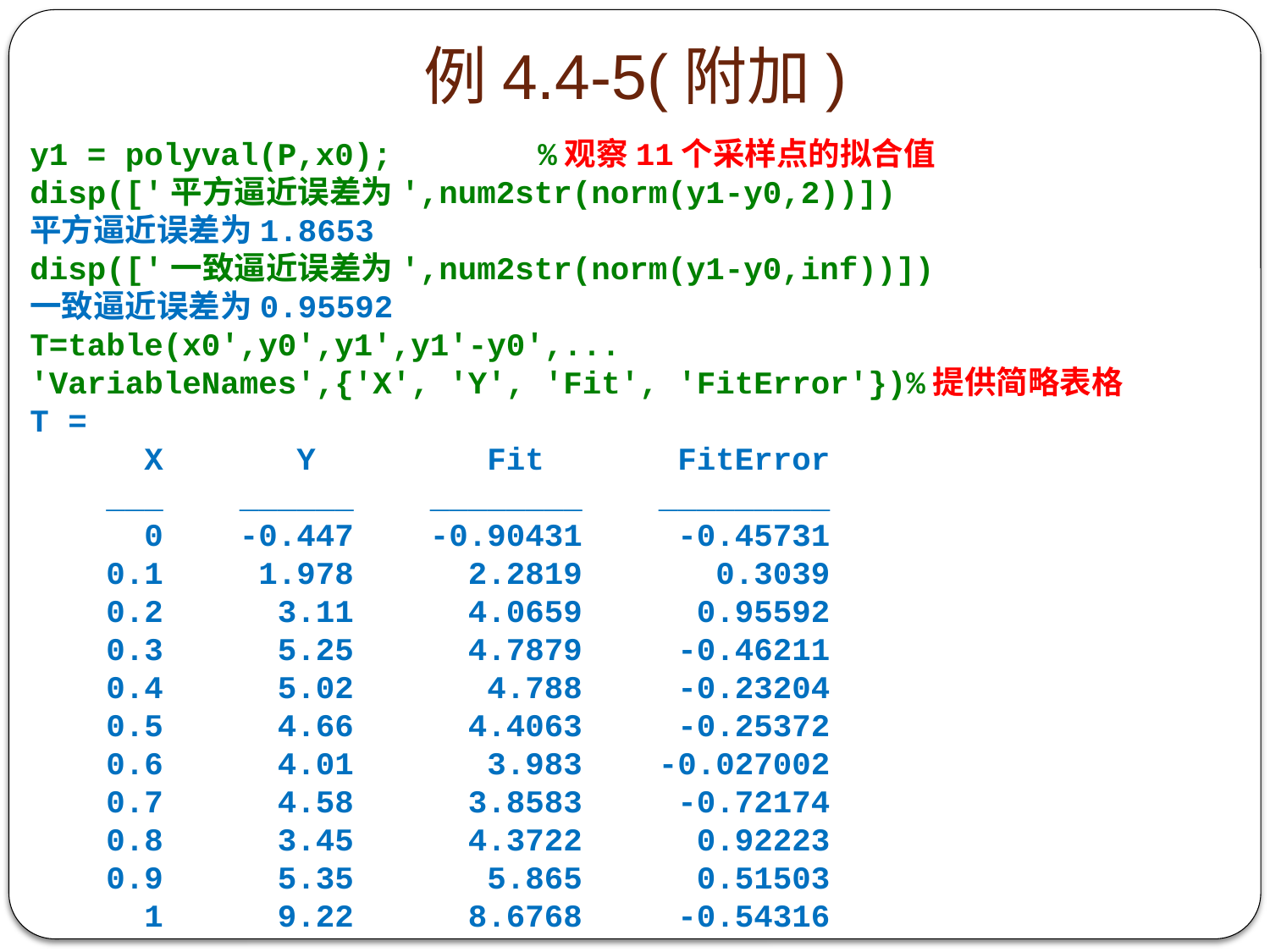

# 例4.4-5(附加)

y1 = polyval(P,x0);		%观察11个采样点的拟合值
disp(['平方逼近误差为',num2str(norm(y1-y0,2))])
平方逼近误差为1.8653
disp(['一致逼近误差为',num2str(norm(y1-y0,inf))])
一致逼近误差为0.95592
T=table(x0',y0',y1',y1'-y0',...
'VariableNames',{'X', 'Y', 'Fit', 'FitError'})%提供简略表格
T =
      X       Y         Fit       FitError
    ___    ______    ________    _________
      0    -0.447    -0.90431     -0.45731
    0.1     1.978      2.2819       0.3039
    0.2      3.11      4.0659      0.95592
    0.3      5.25      4.7879     -0.46211
    0.4      5.02       4.788     -0.23204
    0.5      4.66      4.4063     -0.25372
    0.6      4.01       3.983    -0.027002
    0.7      4.58      3.8583     -0.72174
    0.8      3.45      4.3722      0.92223
    0.9      5.35       5.865      0.51503
      1      9.22      8.6768     -0.54316